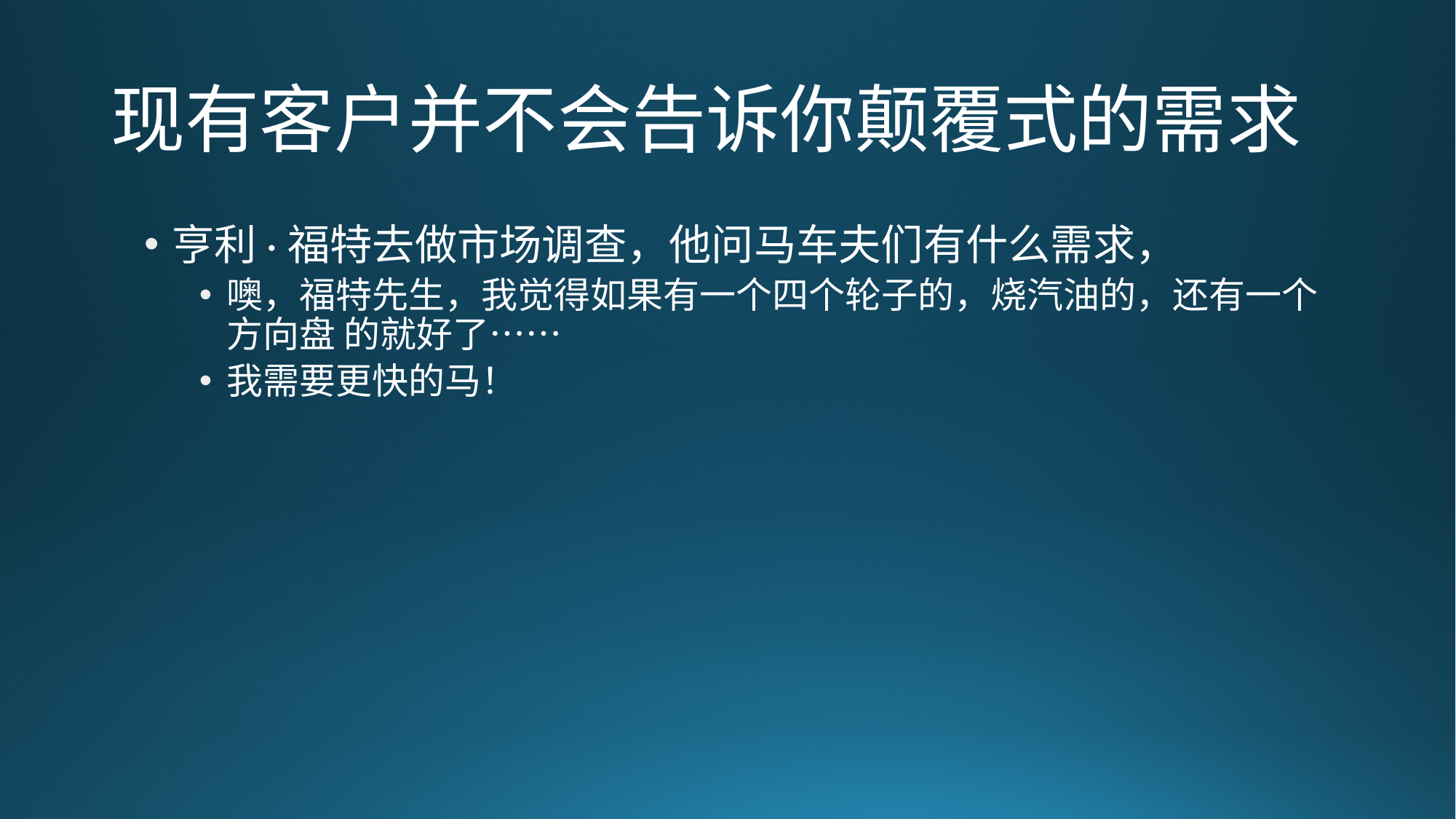

# 现有客户并不会告诉你颠覆式的需求
亨利·福特去做市场调查，他问马车夫们有什么需求，
噢，福特先生，我觉得如果有一个四个轮子的，烧汽油的，还有一个方向盘 的就好了……
我需要更快的马！